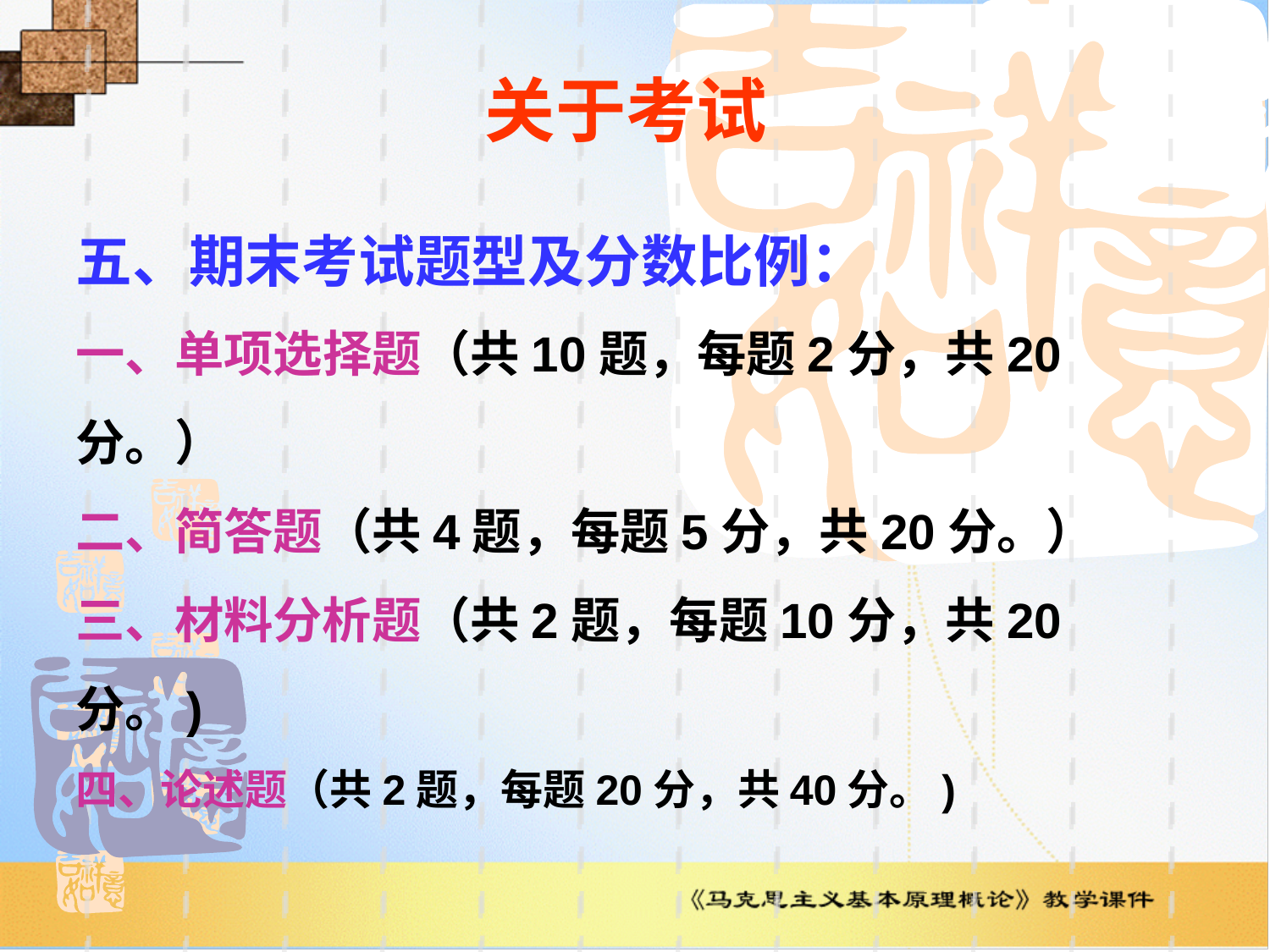

关于考试
五、期末考试题型及分数比例：
一、单项选择题（共10题，每题2分，共20分。）
二、简答题（共4题，每题5分，共20分。）
三、材料分析题（共2题，每题10分，共20分。)
四、论述题（共2题，每题20分，共40分。)